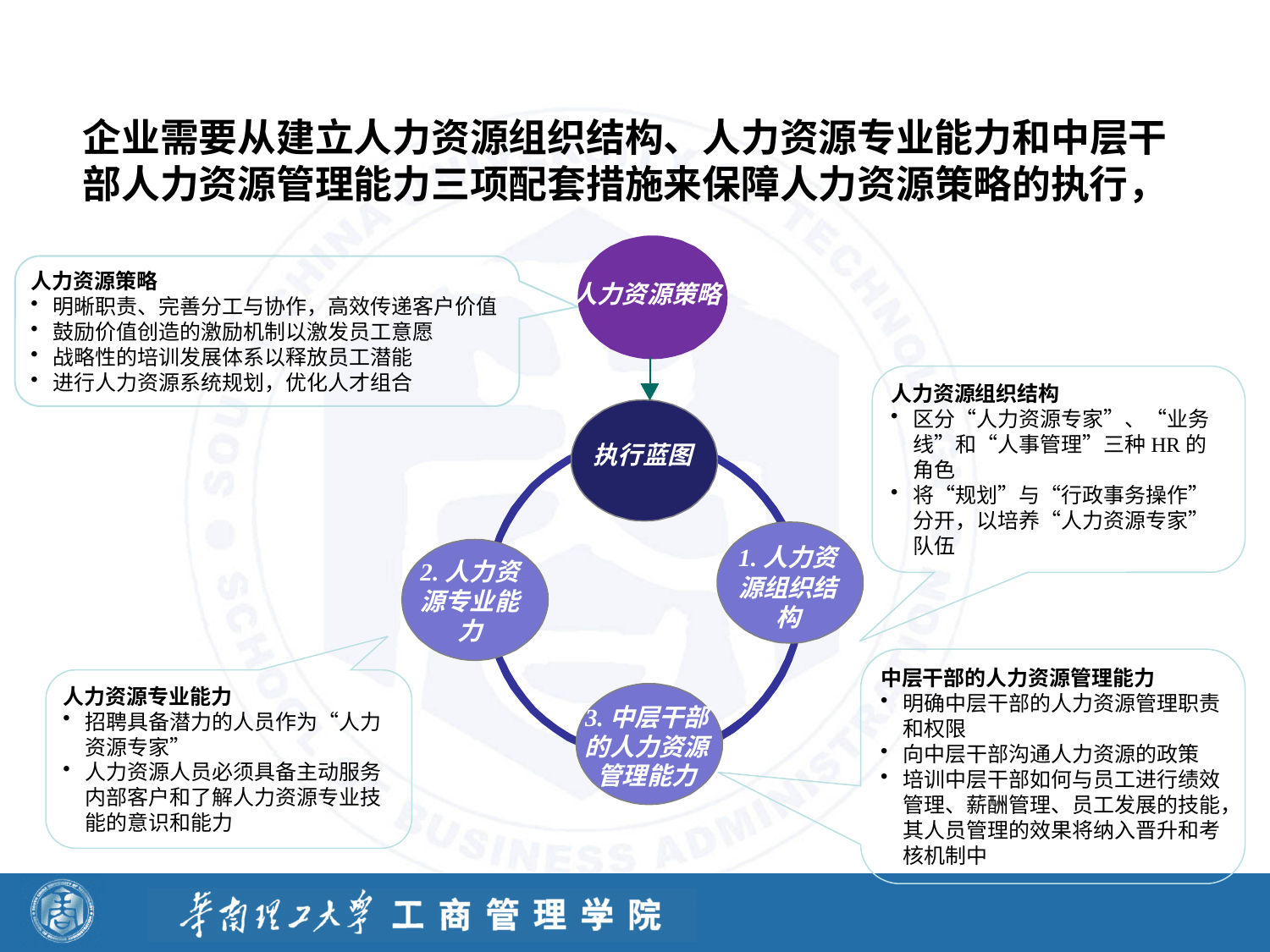

企业需要从建立人力资源组织结构、人力资源专业能力和中层干部人力资源管理能力三项配套措施来保障人力资源策略的执行，

人力资源策略
明晰职责、完善分工与协作，高效传递客户价值
鼓励价值创造的激励机制以激发员工意愿
战略性的培训发展体系以释放员工潜能
进行人力资源系统规划，优化人才组合
人力资源策略

人力资源组织结构
区分“人力资源专家”、“业务线”和“人事管理”三种HR的角色
将“规划”与“行政事务操作”分开，以培养“人力资源专家”队伍

执行蓝图

1.人力资源组织结构

2.人力资源专业能力

中层干部的人力资源管理能力
明确中层干部的人力资源管理职责和权限
向中层干部沟通人力资源的政策
培训中层干部如何与员工进行绩效管理、薪酬管理、员工发展的技能，其人员管理的效果将纳入晋升和考核机制中
人力资源专业能力
招聘具备潜力的人员作为“人力资源专家”
人力资源人员必须具备主动服务内部客户和了解人力资源专业技能的意识和能力

3.中层干部的人力资源管理能力